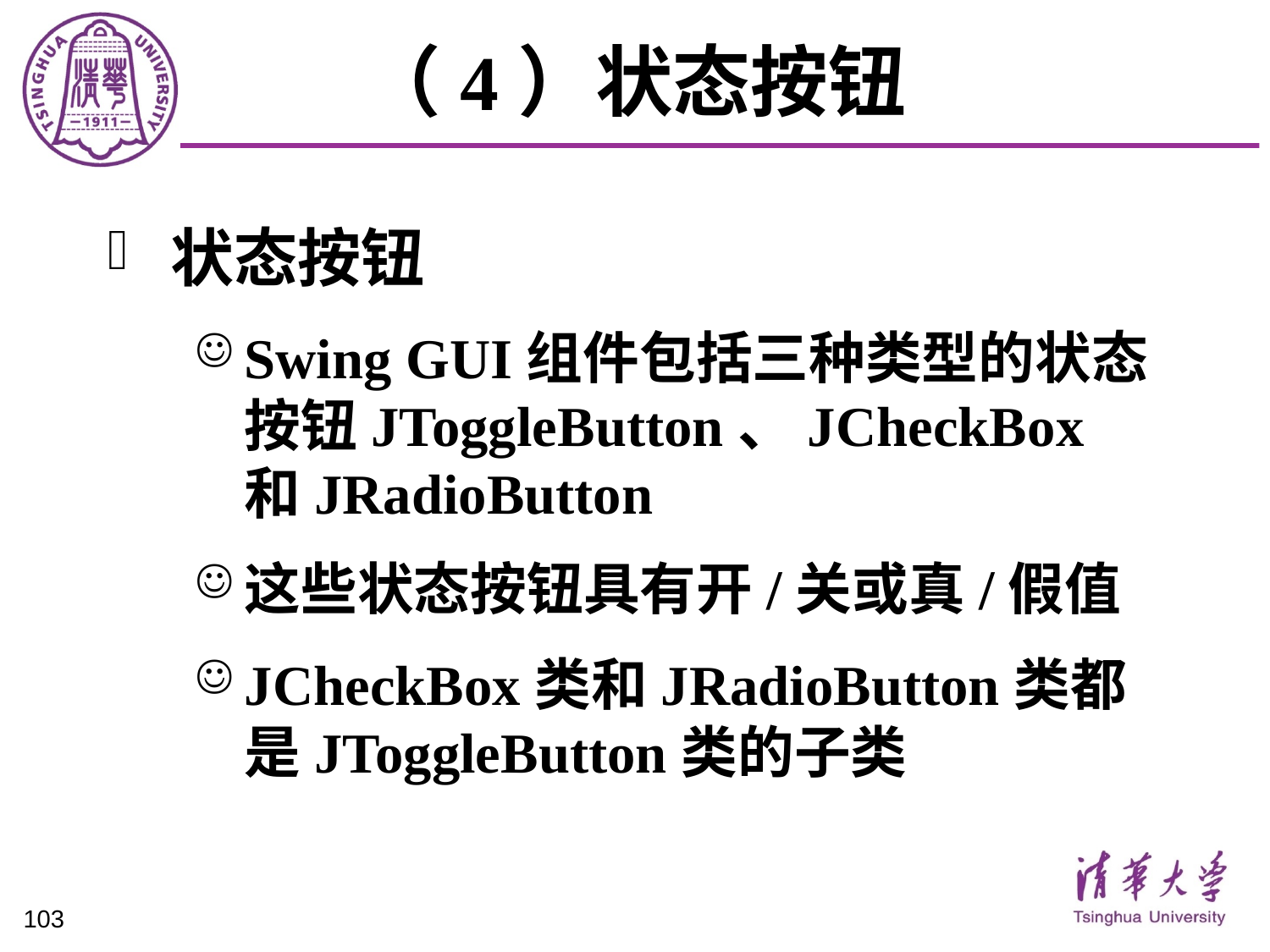

# （4）状态按钮
状态按钮
Swing GUI组件包括三种类型的状态按钮JToggleButton、JCheckBox和JRadioButton
这些状态按钮具有开/关或真/假值
JCheckBox类和JRadioButton类都是JToggleButton类的子类
103